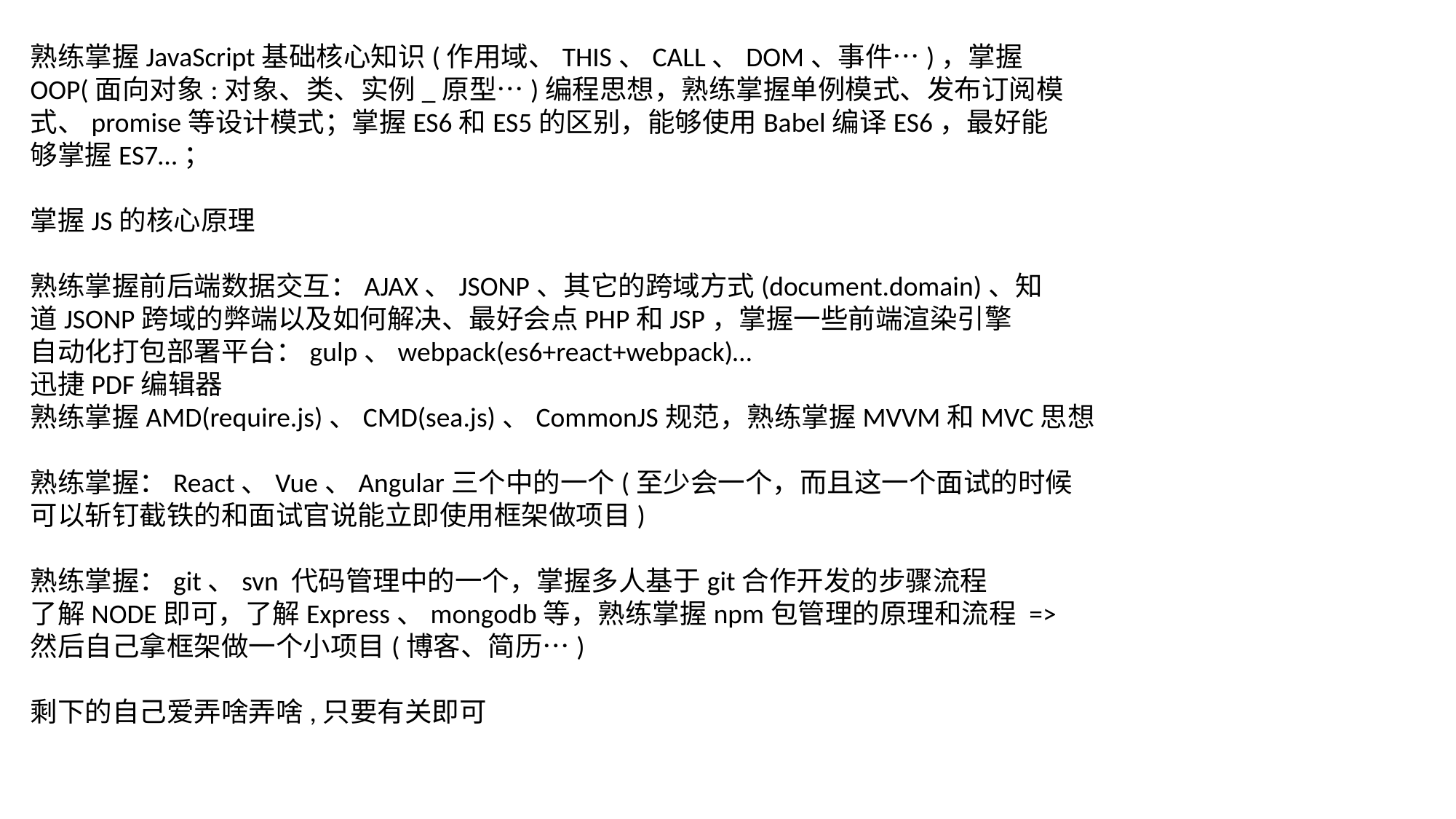

熟练掌握JavaScript基础核心知识(作用域、THIS、CALL、DOM、事件…)，掌握
OOP(面向对象:对象、类、实例_原型…)编程思想，熟练掌握单例模式、发布订阅模
式、promise等设计模式；掌握ES6和ES5的区别，能够使用Babel编译ES6，最好能
够掌握ES7…；
掌握JS的核心原理
熟练掌握前后端数据交互：AJAX、JSONP、其它的跨域方式(document.domain)、知
道JSONP跨域的弊端以及如何解决、最好会点PHP和JSP，掌握一些前端渲染引擎
自动化打包部署平台：gulp、webpack(es6+react+webpack)…
迅捷PDF编辑器
熟练掌握AMD(require.js)、CMD(sea.js)、CommonJS规范，熟练掌握MVVM和MVC思想
熟练掌握：React、Vue、Angular三个中的一个(至少会一个，而且这一个面试的时候
可以斩钉截铁的和面试官说能立即使用框架做项目)
熟练掌握：git、svn 代码管理中的一个，掌握多人基于git合作开发的步骤流程
了解NODE即可，了解Express、mongodb等，熟练掌握npm包管理的原理和流程 =>
然后自己拿框架做一个小项目(博客、简历…)
剩下的自己爱弄啥弄啥,只要有关即可